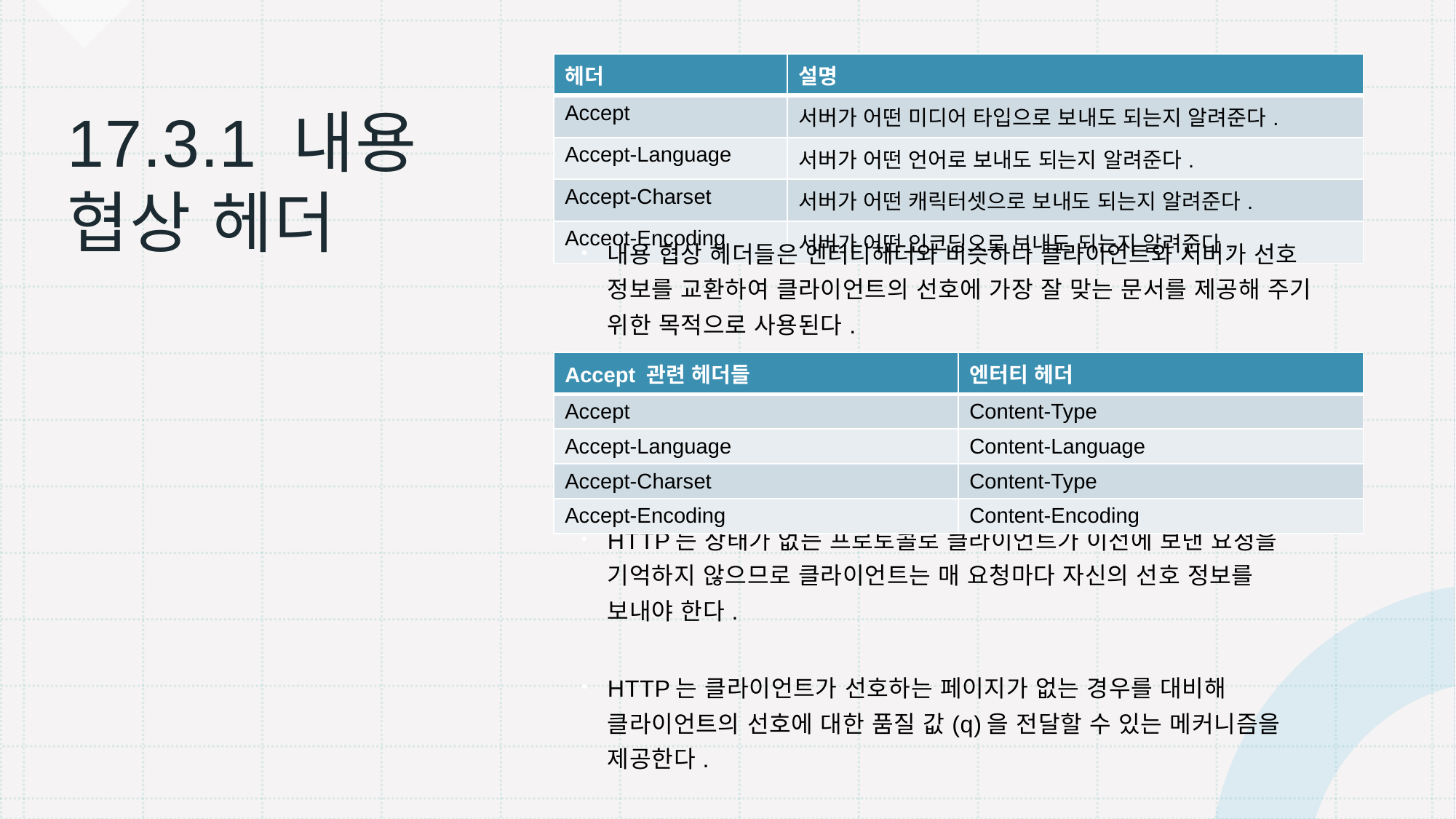

내용 협상 헤더들은 엔터티헤더와 비슷하나 클라이언트와 서버가 선호 정보를 교환하여 클라이언트의 선호에 가장 잘 맞는 문서를 제공해 주기 위한 목적으로 사용된다.

HTTP는 상태가 없는 프로토콜로 클라이언트가 이전에 보낸 요청을 기억하지 않으므로 클라이언트는 매 요청마다 자신의 선호 정보를 보내야 한다.

HTTP는 클라이언트가 선호하는 페이지가 없는 경우를 대비해 클라이언트의 선호에 대한 품질 값(q)을 전달할 수 있는 메커니즘을 제공한다.
| 헤더 | 설명 |
| --- | --- |
| Accept | 서버가 어떤 미디어 타입으로 보내도 되는지 알려준다. |
| Accept-Language | 서버가 어떤 언어로 보내도 되는지 알려준다. |
| Accept-Charset | 서버가 어떤 캐릭터셋으로 보내도 되는지 알려준다. |
| Acceot-Encoding | 서버가 어떤 인코딩으로 보내도 되는지 알려준다. |
# 17.3.1 내용 협상 헤더
| Accept 관련 헤더들 | 엔터티 헤더 |
| --- | --- |
| Accept | Content-Type |
| Accept-Language | Content-Language |
| Accept-Charset | Content-Type |
| Accept-Encoding | Content-Encoding |